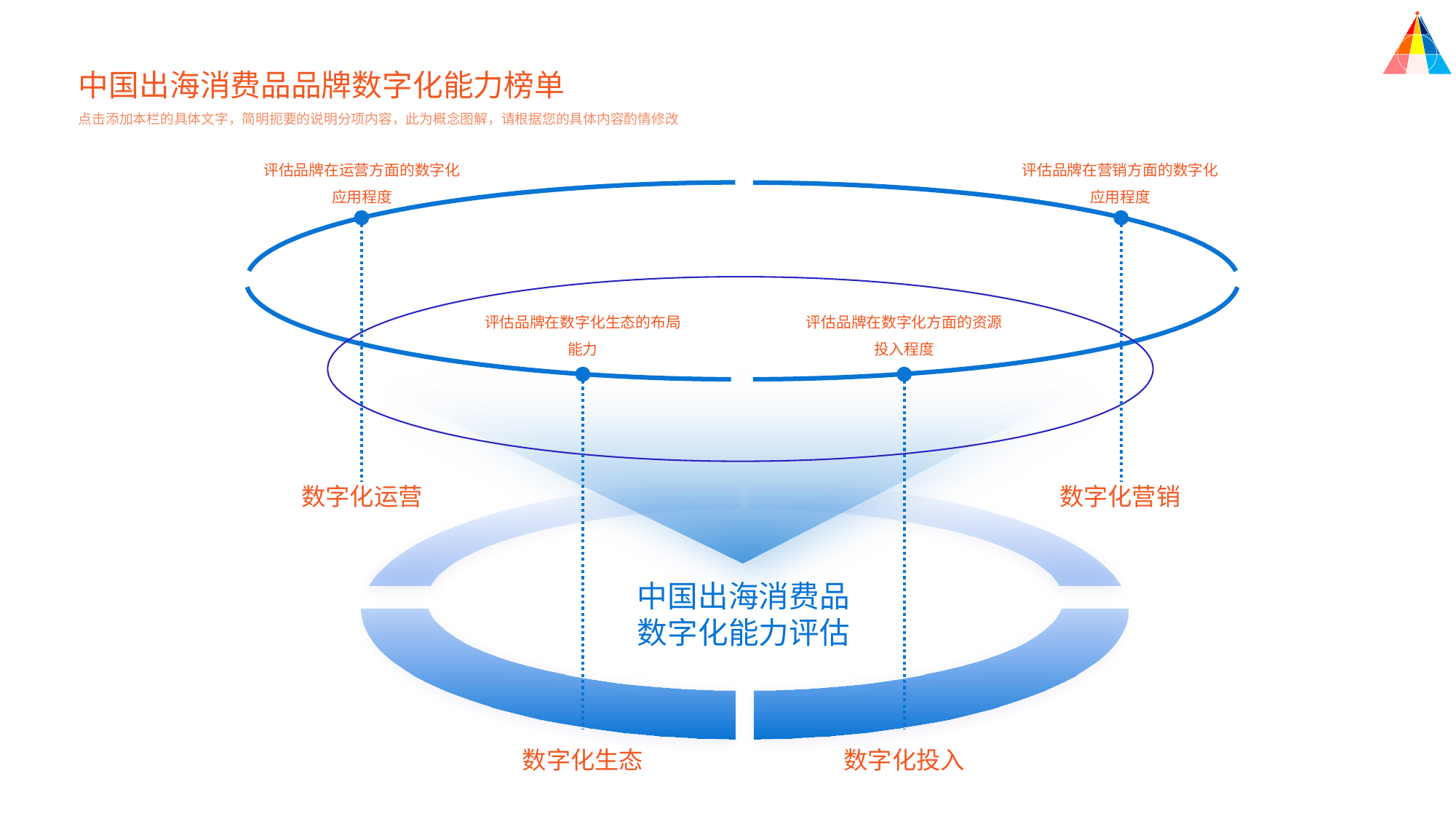

中国出海消费品品牌数字化能力榜单
点击添加本栏的具体文字，简明扼要的说明分项内容，此为概念图解，请根据您的具体内容酌情修改
评估品牌在运营方面的数字化应用程度
评估品牌在营销方面的数字化应用程度

评估品牌在数字化生态的布局能力
评估品牌在数字化方面的资源投入程度

数字化运营
数字化营销

中国出海消费品
数字化能力评估

数字化生态
数字化投入